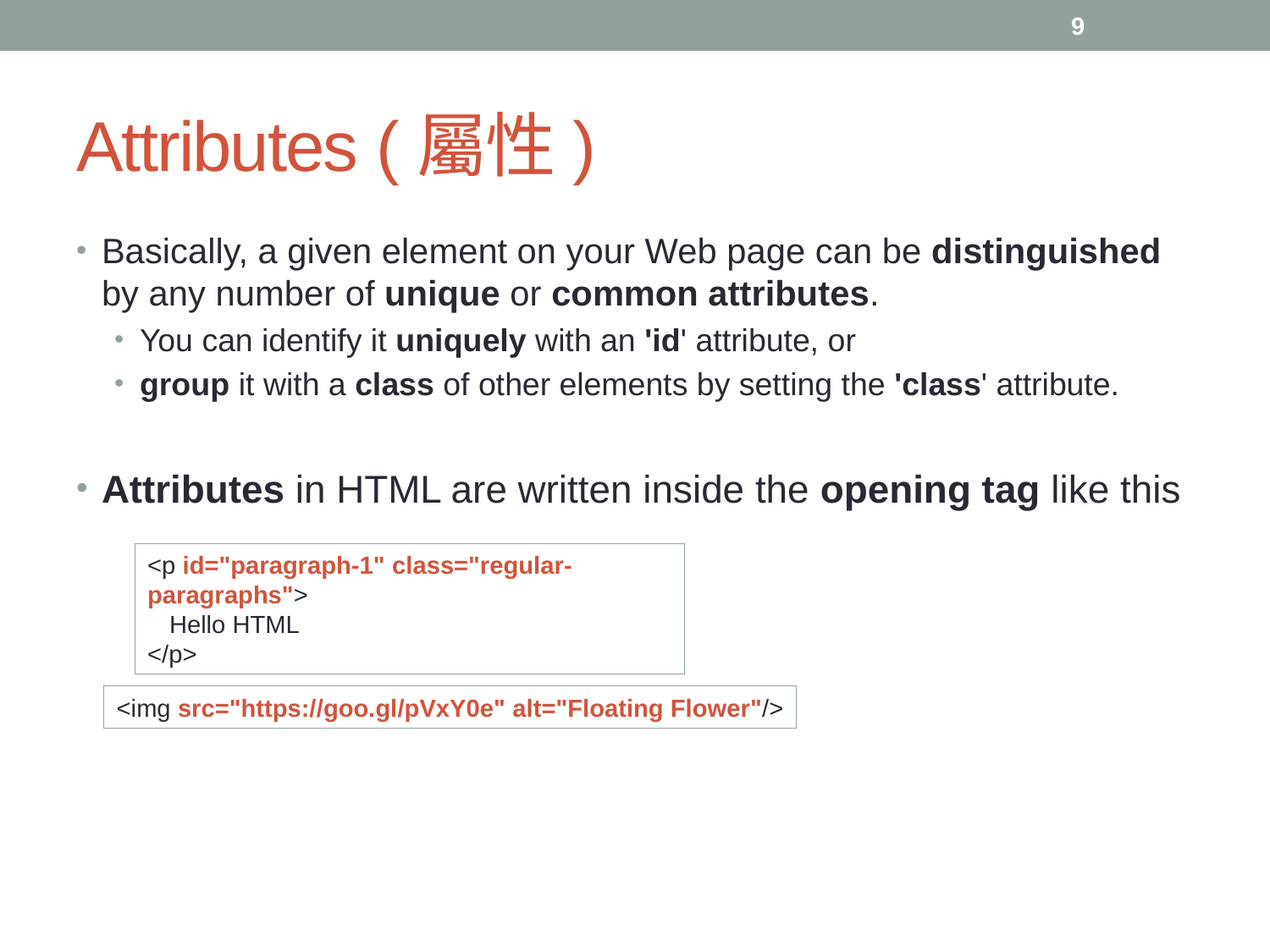

9
# Attributes (屬性)
Basically, a given element on your Web page can be distinguished by any number of unique or common attributes.
You can identify it uniquely with an 'id' attribute, or
group it with a class of other elements by setting the 'class' attribute.

Attributes in HTML are written inside the opening tag like this

<p id="paragraph-1" class="regular-paragraphs">
  Hello HTML
</p>
<img src="https://goo.gl/pVxY0e" alt="Floating Flower"/>